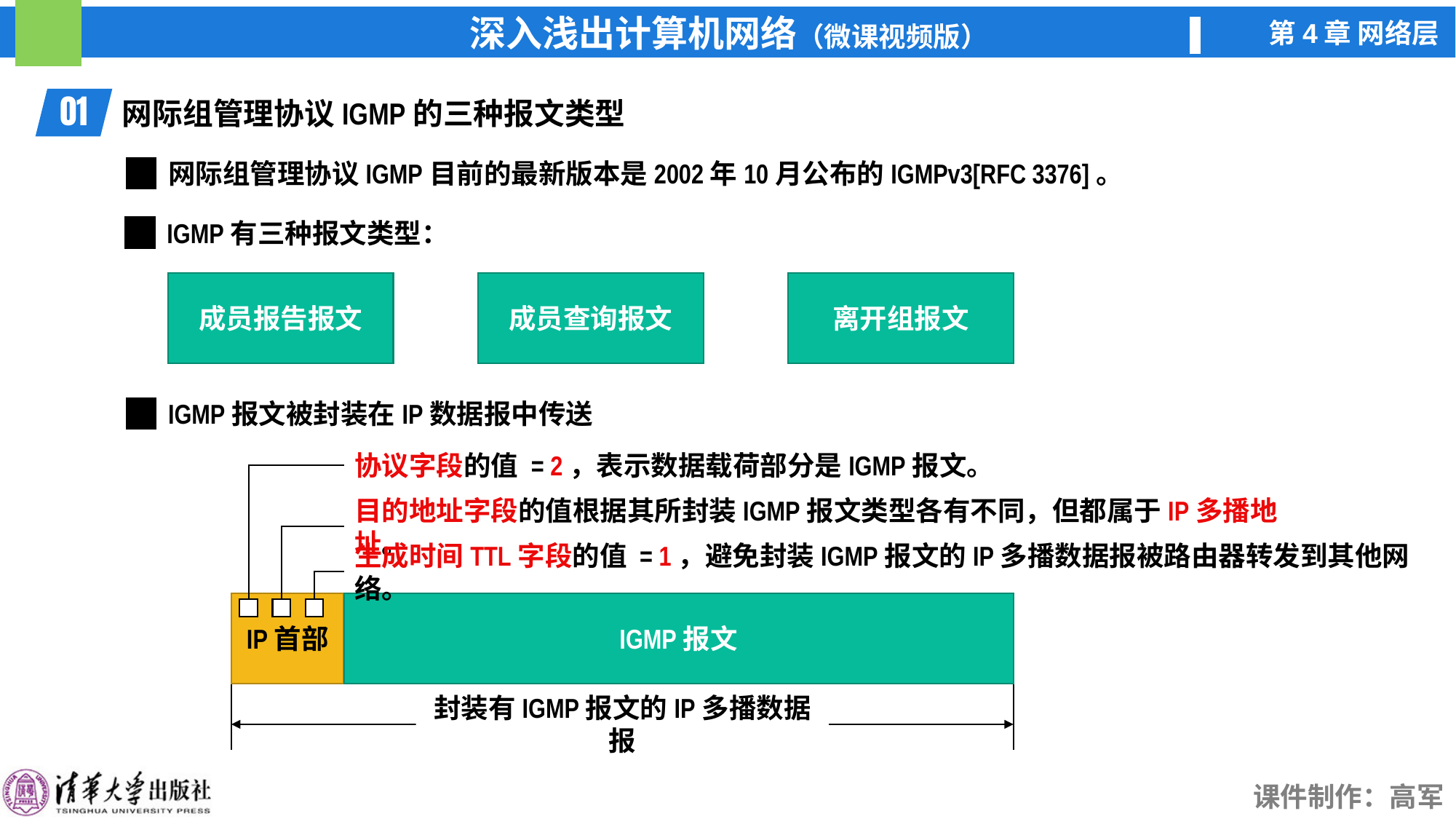

01
网际组管理协议IGMP的三种报文类型
网际组管理协议IGMP目前的最新版本是2002年10月公布的IGMPv3[RFC 3376]。

IGMP有三种报文类型：

成员报告报文
成员查询报文
离开组报文
IGMP报文被封装在IP数据报中传送

协议字段的值 = 2，表示数据载荷部分是IGMP报文。

目的地址字段的值根据其所封装IGMP报文类型各有不同，但都属于IP多播地址。

生成时间TTL字段的值 = 1，避免封装IGMP报文的IP多播数据报被路由器转发到其他网络。

IP首部
IGMP报文
封装有IGMP报文的IP多播数据报